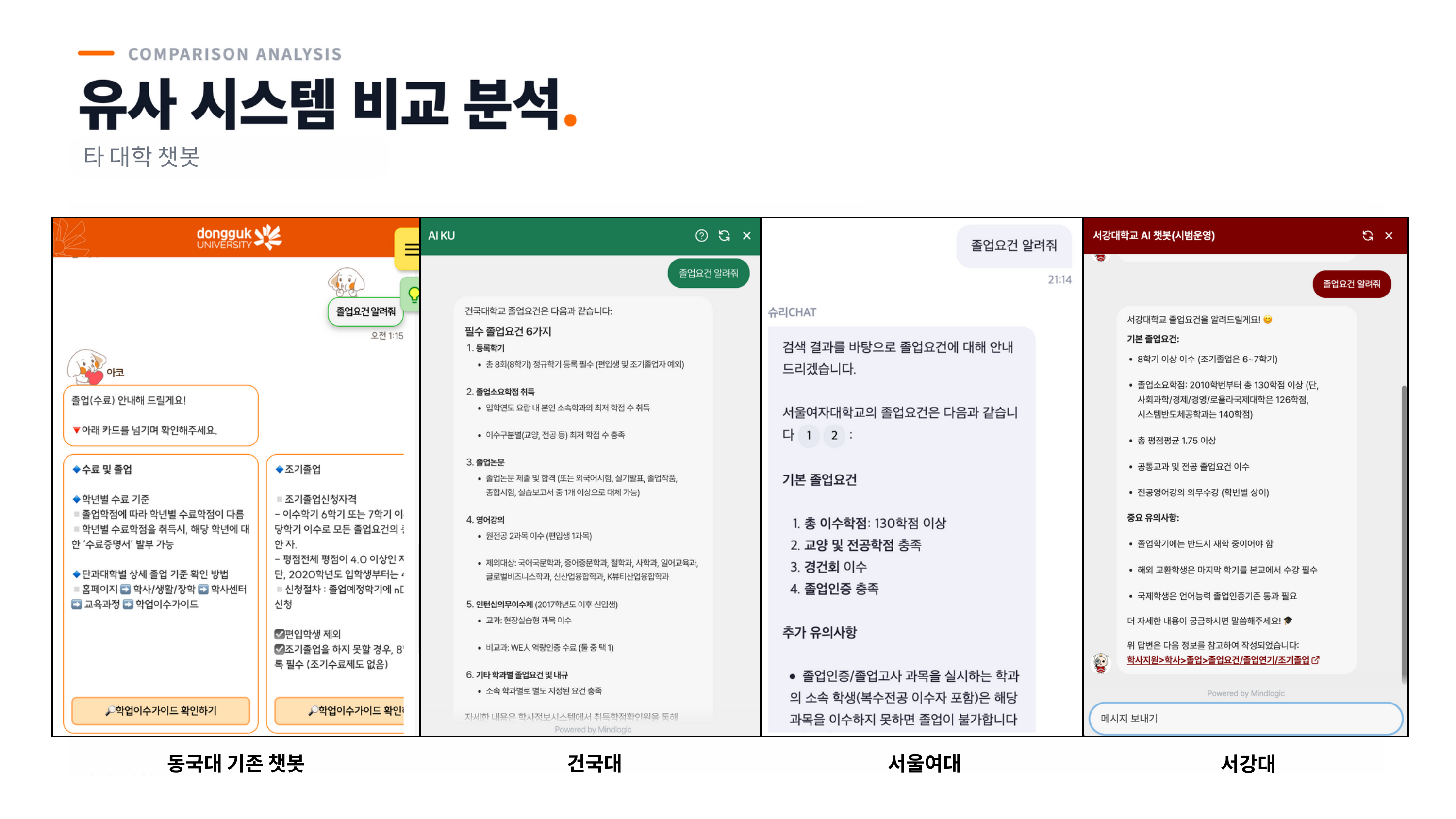

타 대학 챗봇

동국대 기존 챗봇
건국대
서울여대
서강대